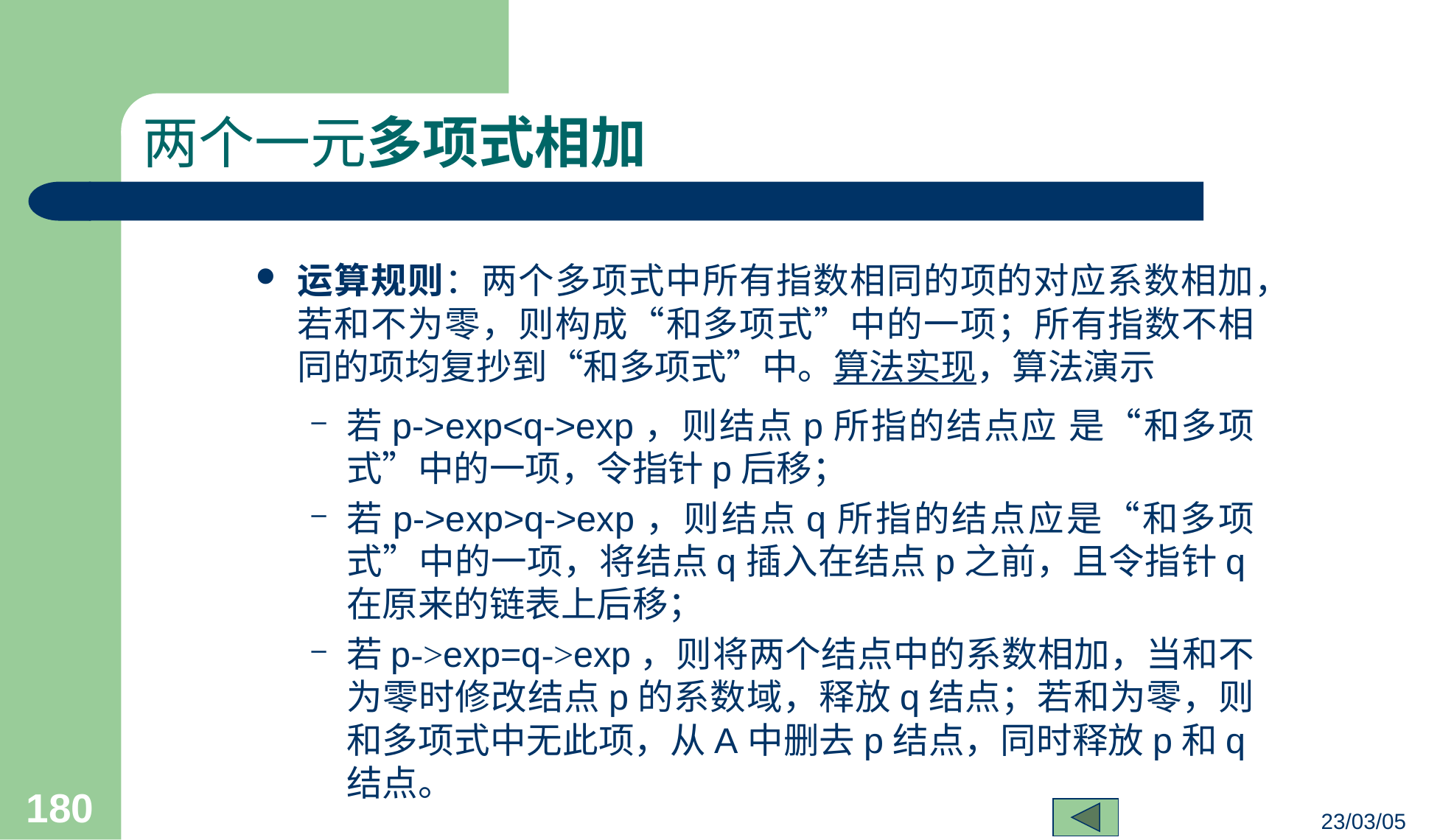

# 两个一元多项式相加
运算规则：两个多项式中所有指数相同的项的对应系数相加，若和不为零，则构成“和多项式”中的一项；所有指数不相同的项均复抄到“和多项式”中。算法实现，算法演示
若p->exp<q->exp，则结点p所指的结点应 是“和多项式”中的一项，令指针p后移；
若p->exp>q->exp，则结点q所指的结点应是“和多项式”中的一项，将结点q插入在结点p之前，且令指针q在原来的链表上后移；
若p->exp=q->exp，则将两个结点中的系数相加，当和不为零时修改结点p的系数域，释放q结点；若和为零，则和多项式中无此项，从A中删去p结点，同时释放p和q结点。
180

23/03/05